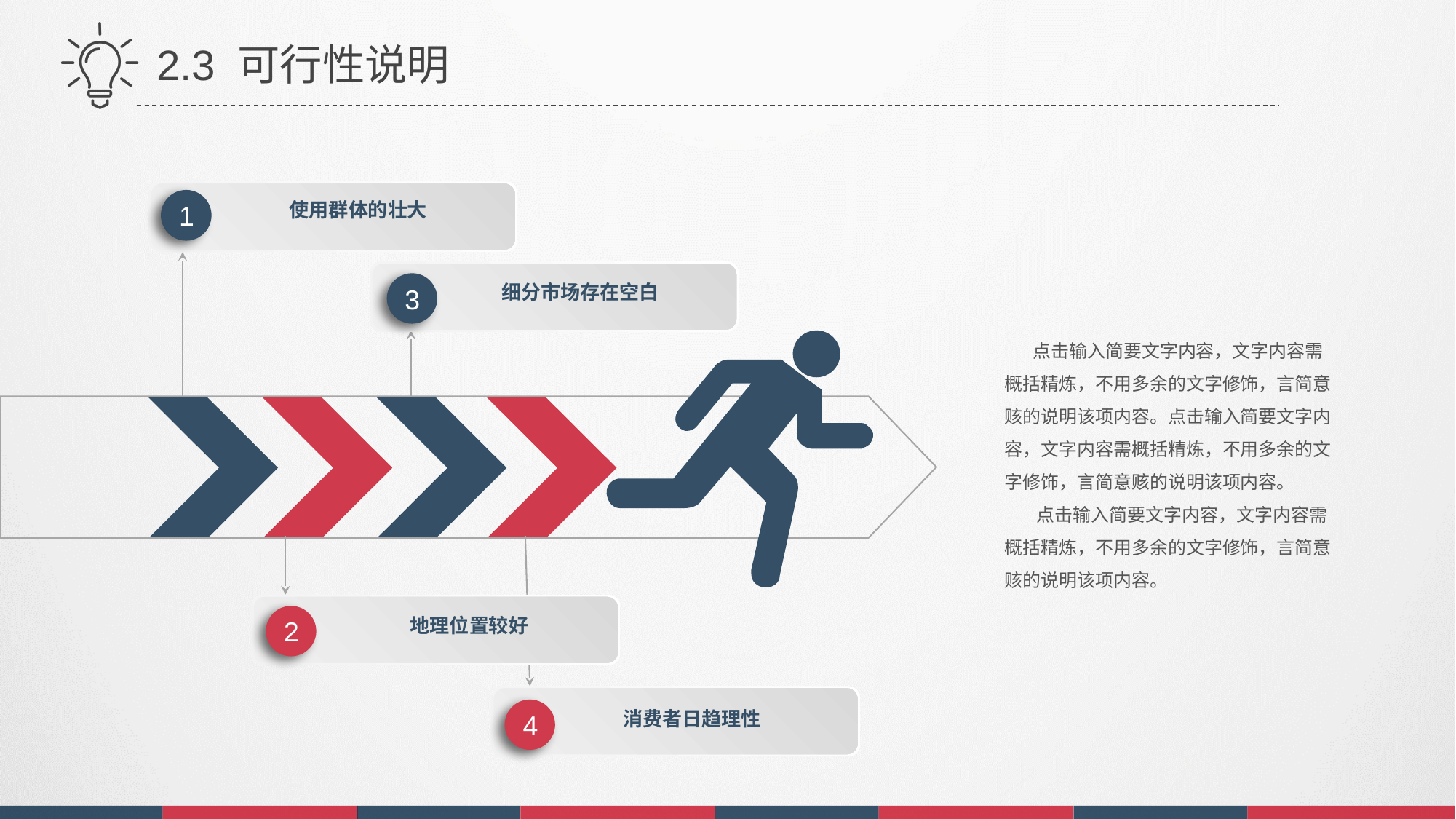

2.3 可行性说明

1
使用群体的壮大

3
细分市场存在空白
      点击输入简要文字内容，文字内容需概括精炼，不用多余的文字修饰，言简意赅的说明该项内容。点击输入简要文字内容，文字内容需概括精炼，不用多余的文字修饰，言简意赅的说明该项内容。
       点击输入简要文字内容，文字内容需概括精炼，不用多余的文字修饰，言简意赅的说明该项内容。

2
地理位置较好

4
消费者日趋理性